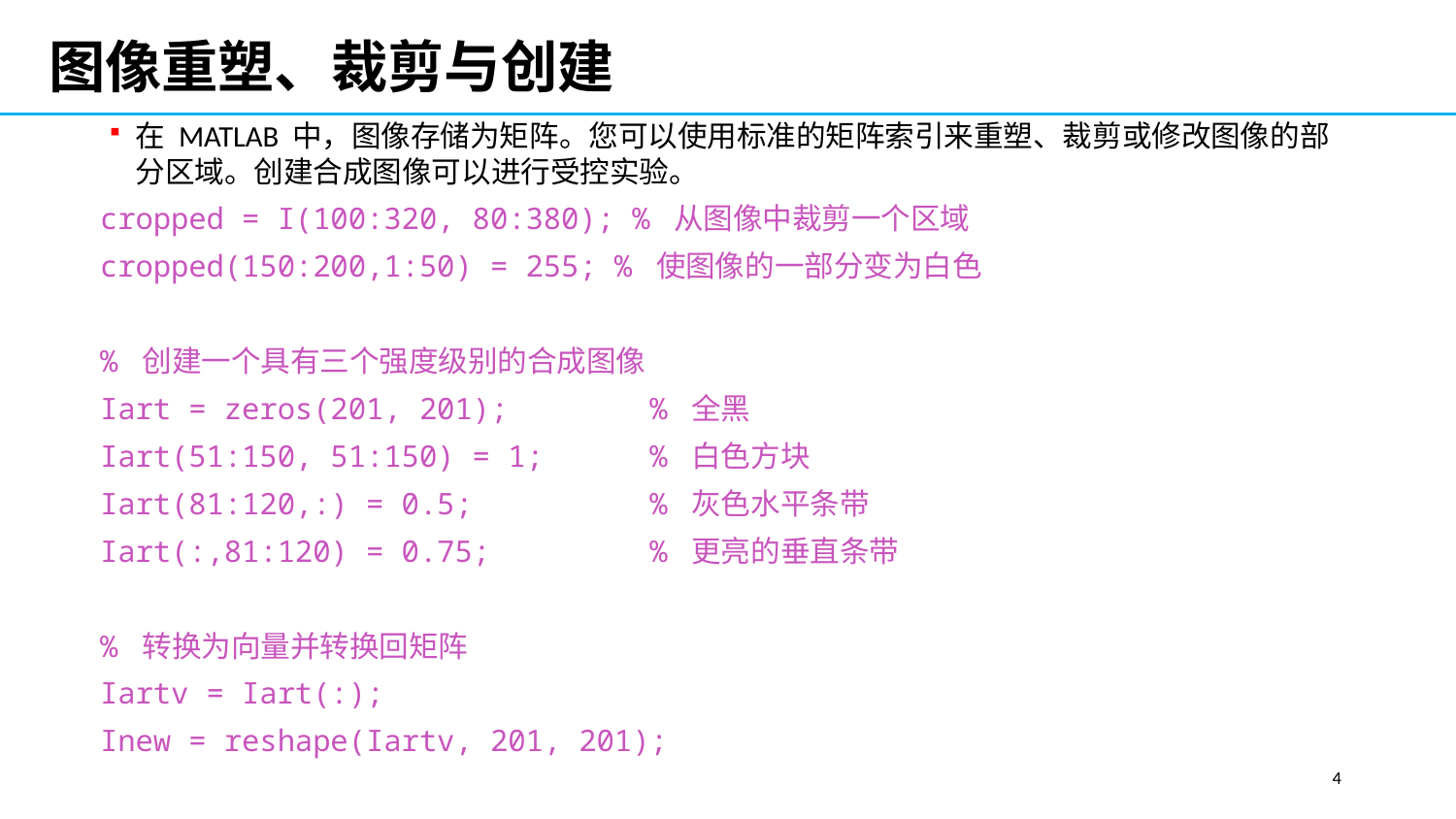

# 图像重塑、裁剪与创建
在 MATLAB 中，图像存储为矩阵。您可以使用标准的矩阵索引来重塑、裁剪或修改图像的部分区域。创建合成图像可以进行受控实验。
cropped = I(100:320, 80:380); % 从图像中裁剪一个区域
cropped(150:200,1:50) = 255; % 使图像的一部分变为白色

% 创建一个具有三个强度级别的合成图像
Iart = zeros(201, 201);        % 全黑
Iart(51:150, 51:150) = 1;      % 白色方块
Iart(81:120,:) = 0.5;          % 灰色水平条带
Iart(:,81:120) = 0.75;         % 更亮的垂直条带

% 转换为向量并转换回矩阵
Iartv = Iart(:);
Inew = reshape(Iartv, 201, 201);
4